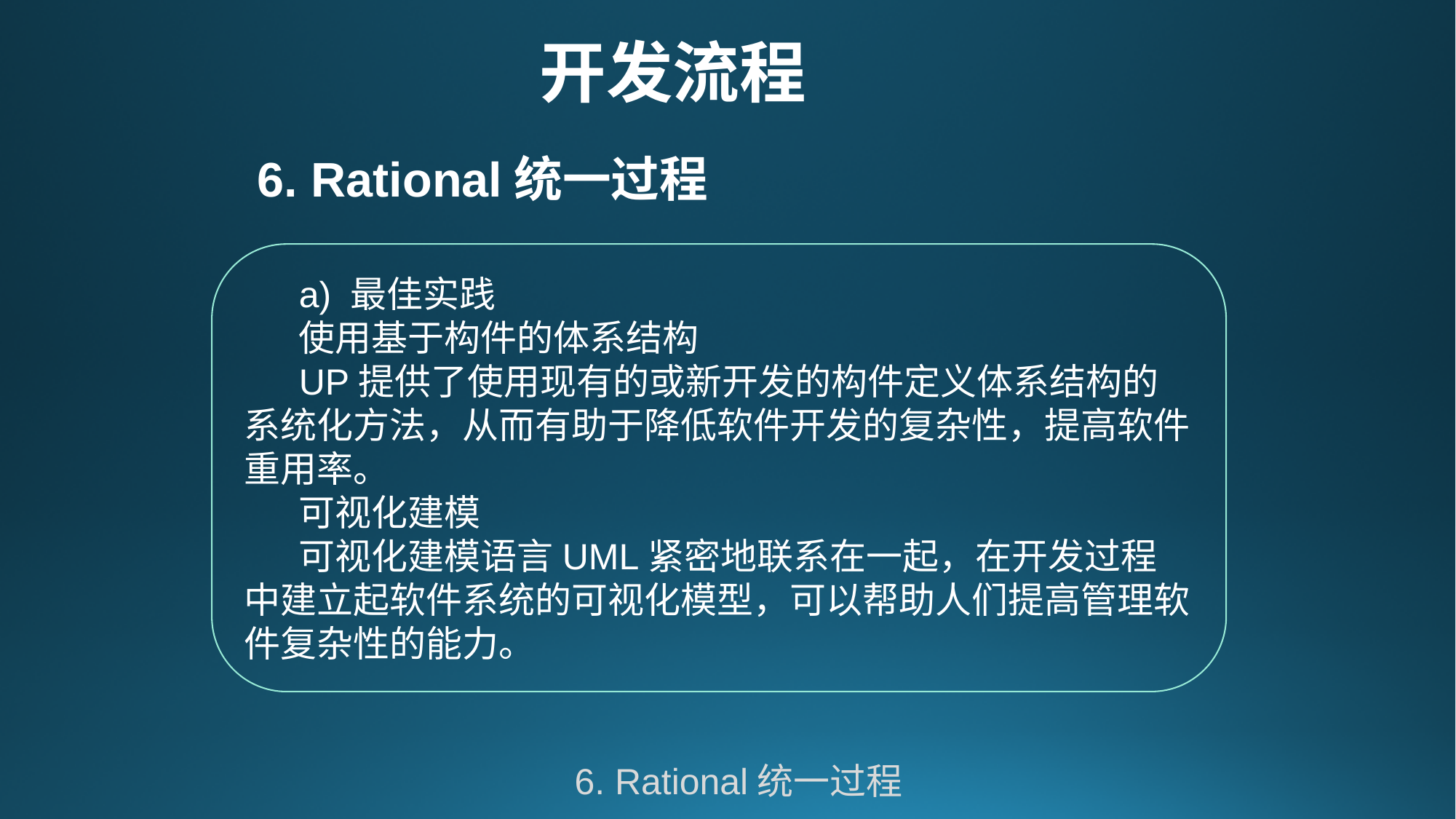

开发流程
6. Rational统一过程
a) 最佳实践
使用基于构件的体系结构
UP提供了使用现有的或新开发的构件定义体系结构的系统化方法，从而有助于降低软件开发的复杂性，提高软件重用率。
可视化建模
可视化建模语言UML紧密地联系在一起，在开发过程中建立起软件系统的可视化模型，可以帮助人们提高管理软件复杂性的能力。
6. Rational统一过程